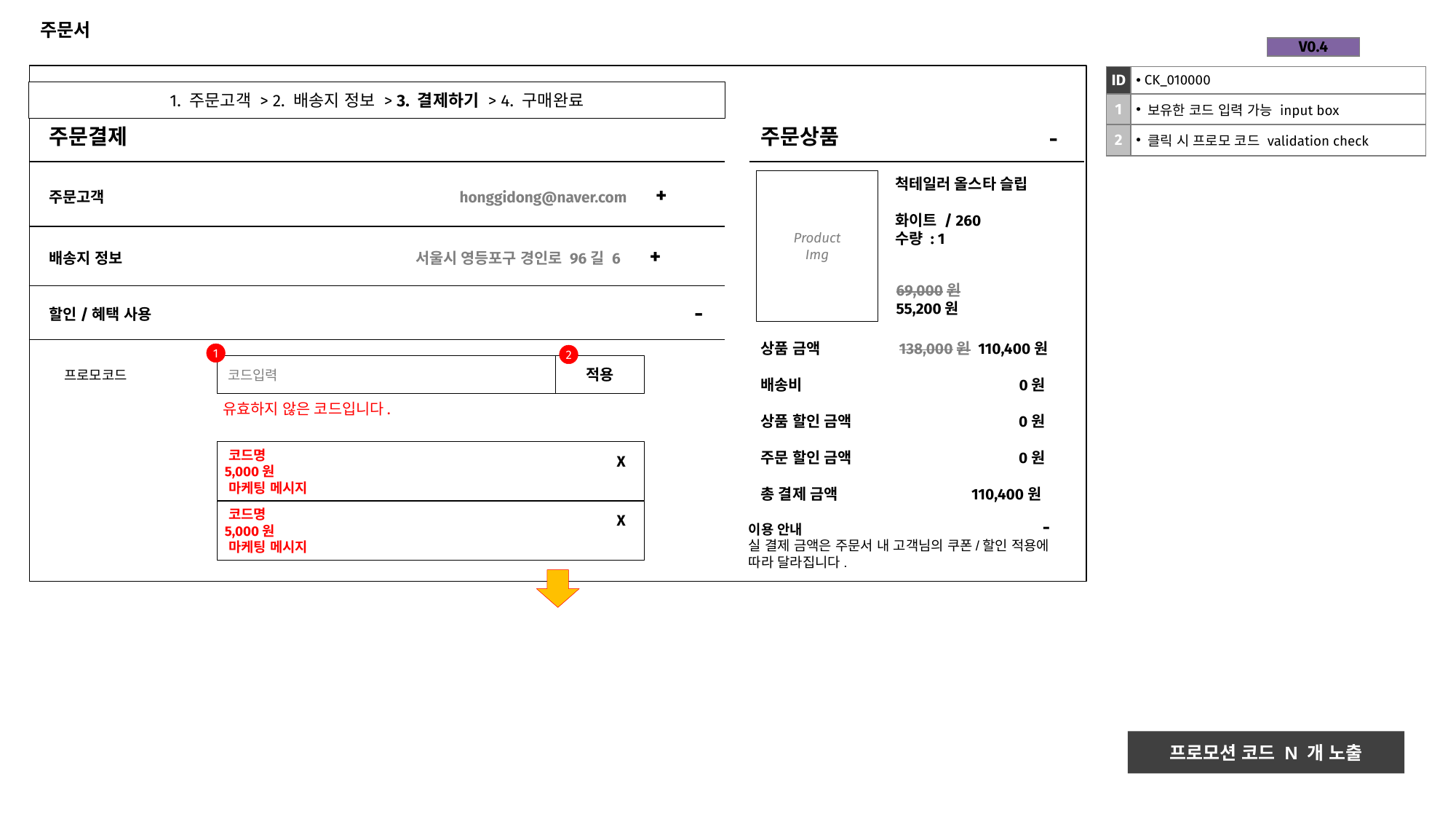

# 주문서
| V0.4 |
| --- |

| ID | CK\_010000 |
| --- | --- |
| 1 | 보유한 코드 입력 가능 input box |
| 2 | 클릭 시 프로모 코드 validation check |
1. 주문고객 > 2. 배송지 정보 > 3. 결제하기 > 4. 구매완료
주문결제
주문상품
-
Product
Img
척테일러 올스타 슬립

화이트 / 260
수량 : 1
주문고객                                                                                    honggidong@naver.com        +
배송지 정보                                                                      서울시 영등포구 경인로 96길 6        +
69,000원
55,200원
-
할인/혜택 사용
상품 금액                  138,000원 110,400원

배송비                                                   0원

상품 할인 금액                                       0원

주문 할인 금액                                       0원

총 결제 금액                               110,400원
1
2
 코드입력
적용
프로모코드
유효하지 않은 코드입니다.
 코드명
 5,000원
 마케팅 메시지
X
 코드명
 5,000원
 마케팅 메시지
X
-
이용 안내
실 결제 금액은 주문서 내 고객님의 쿠폰/할인 적용에 따라 달라집니다.

프로모션 코드 N 개 노출